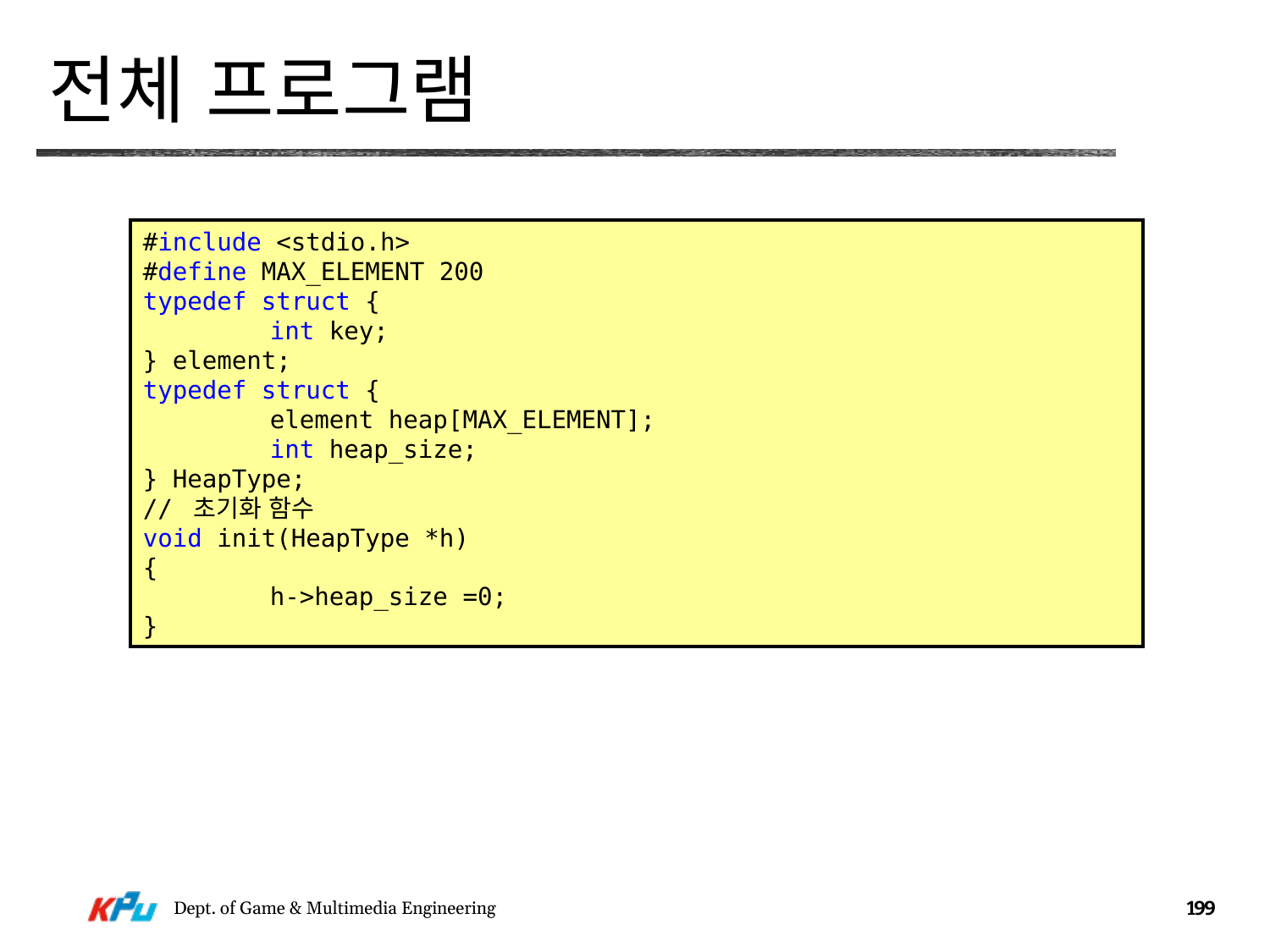

# 전체 프로그램
#include <stdio.h>
#define MAX_ELEMENT 200
typedef struct {
	int key;
} element;
typedef struct {
	element heap[MAX_ELEMENT];
	int heap_size;
} HeapType;
// 초기화 함수
void init(HeapType *h)
{
	h->heap_size =0;
}
Dept. of Game & Multimedia Engineering
199